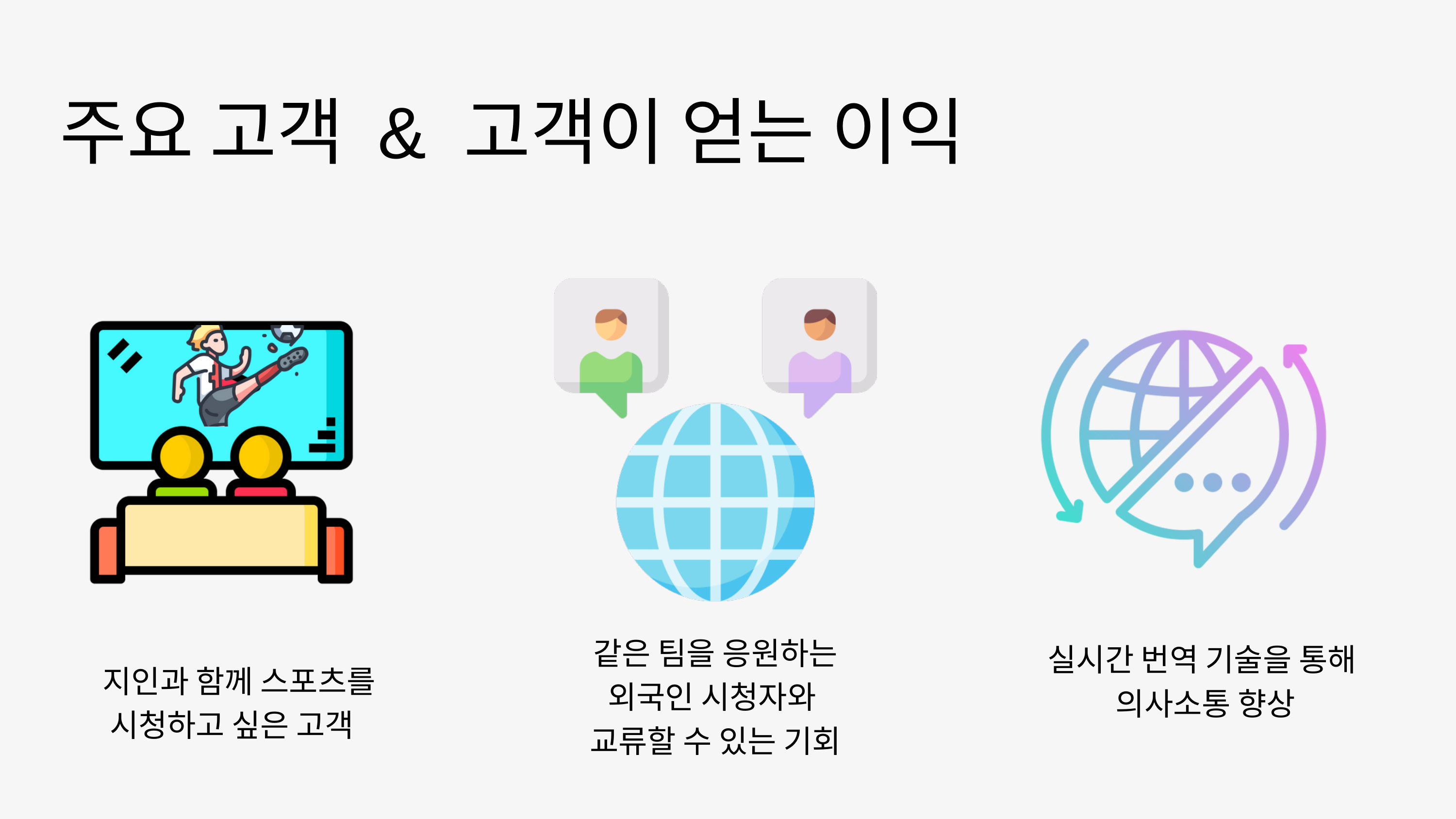

주요 고객 & 고객이 얻는 이익

같은 팀을 응원하는 외국인 시청자와
교류할 수 있는 기회
실시간 번역 기술을 통해
의사소통 향상
 지인과 함께 스포츠를
시청하고 싶은 고객